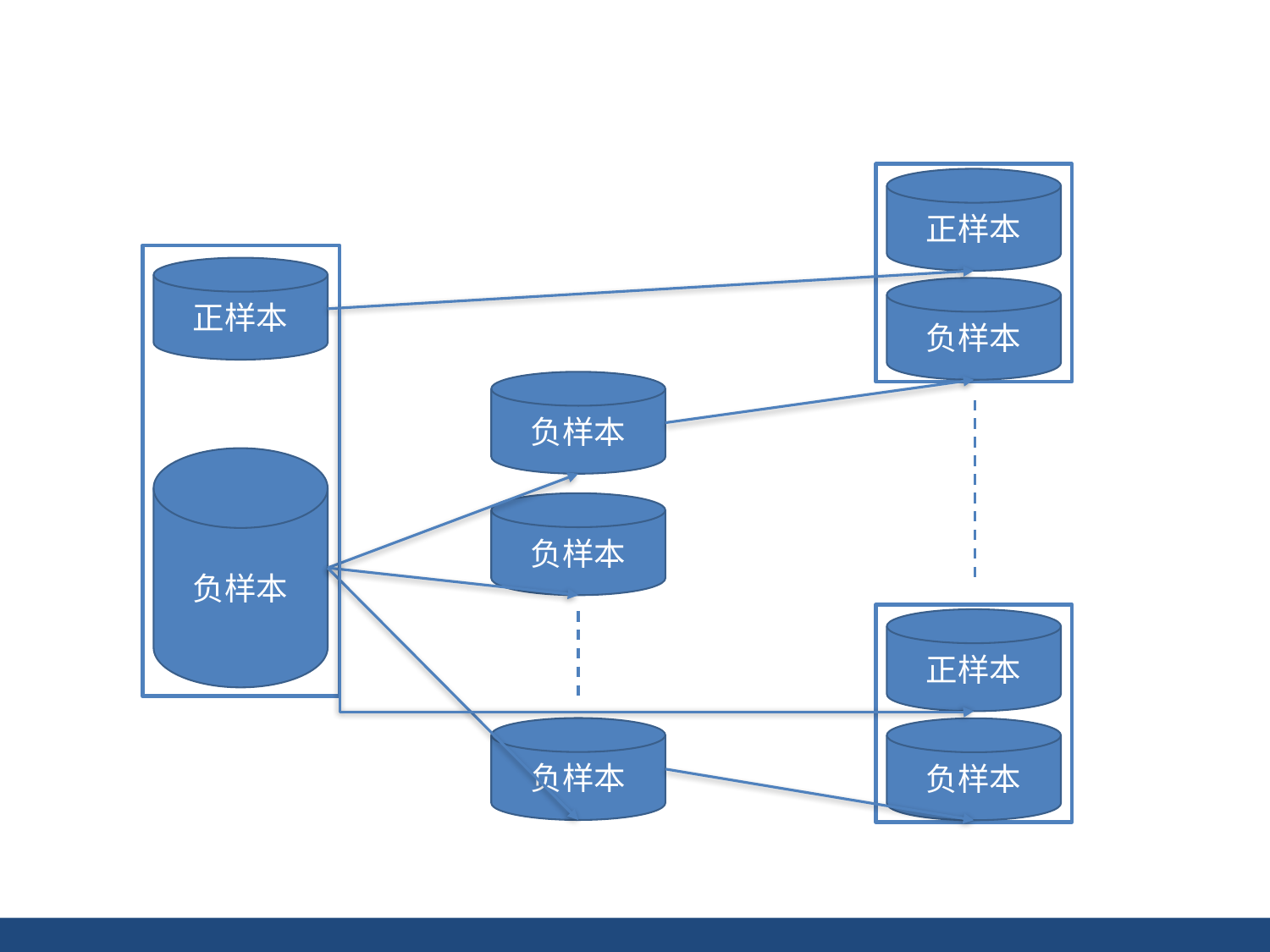

正样本

正样本
负样本
负样本
负样本
负样本

正样本
负样本
负样本